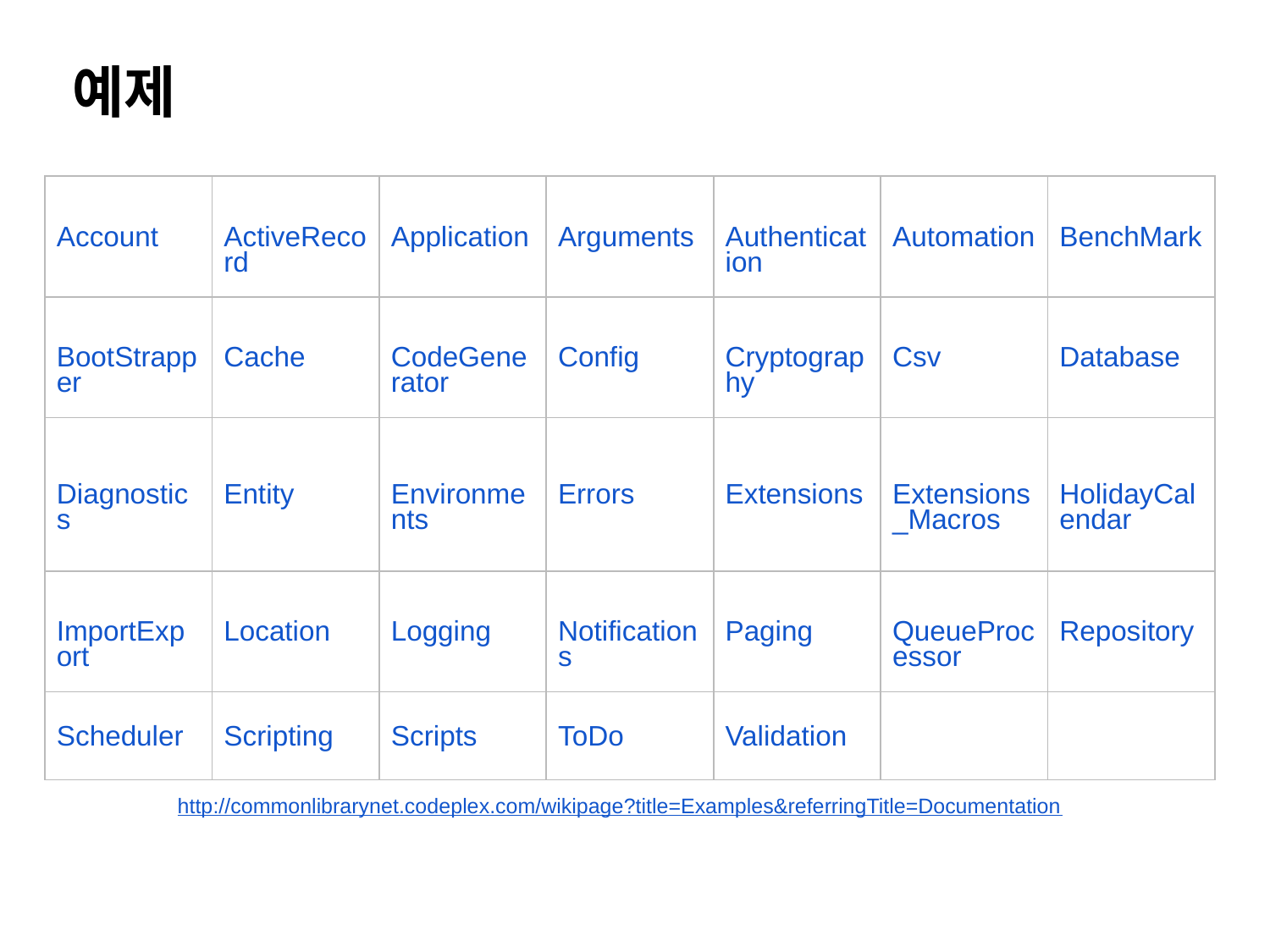

예제
| Account | ActiveRecord | Application | Arguments | Authentication | Automation | BenchMark |
| --- | --- | --- | --- | --- | --- | --- |
| BootStrapper | Cache | CodeGenerator | Config | Cryptography | Csv | Database |
| Diagnostics | Entity | Environments | Errors | Extensions | Extensions\_Macros | HolidayCalendar |
| ImportExport | Location | Logging | Notifications | Paging | QueueProcessor | Repository |
| Scheduler | Scripting | Scripts | ToDo | Validation |  |  |
http://commonlibrarynet.codeplex.com/wikipage?title=Examples&referringTitle=Documentation